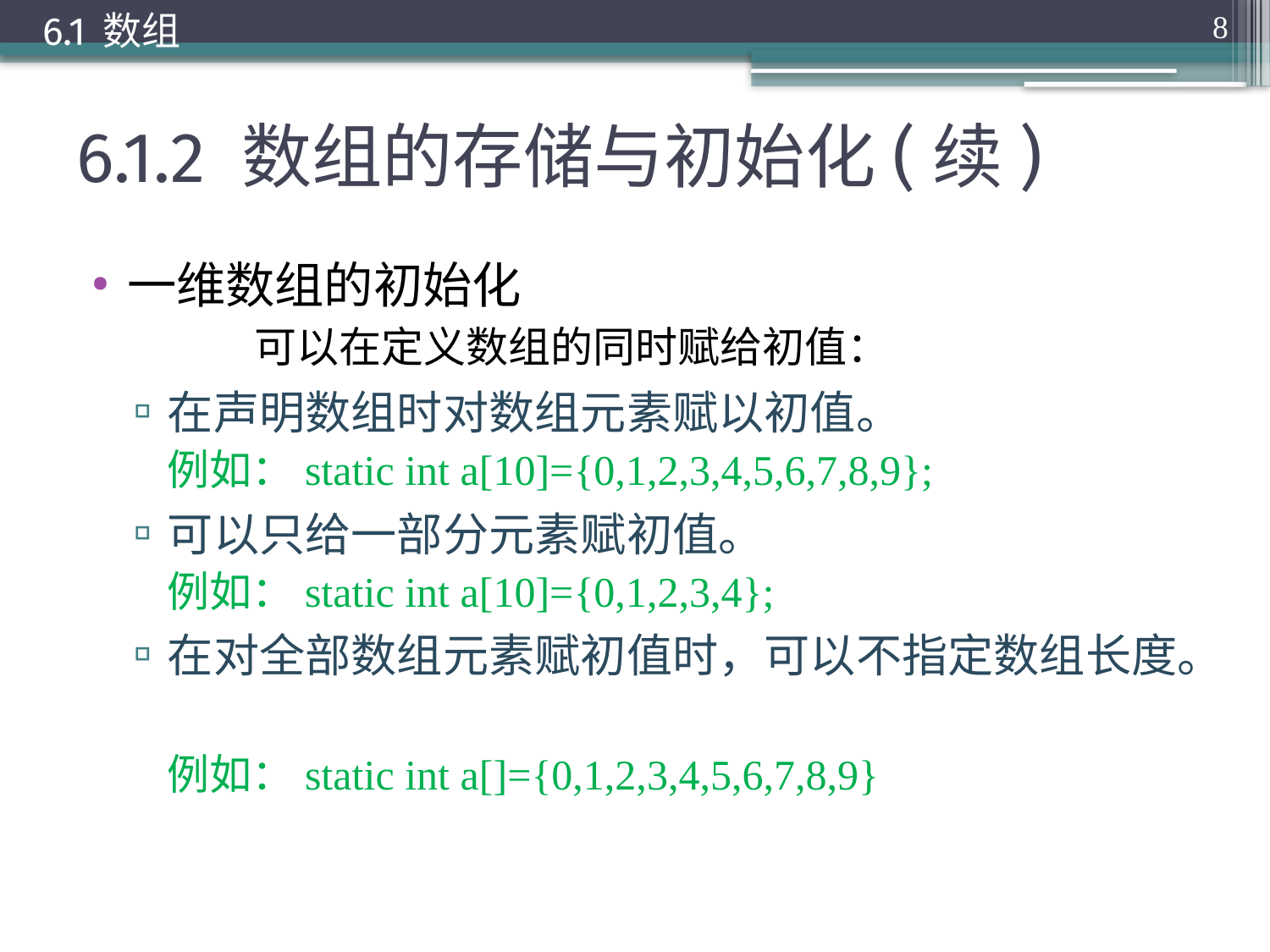

6.1 数组
8
# 6.1.2 数组的存储与初始化(续)
一维数组的初始化
	可以在定义数组的同时赋给初值：
在声明数组时对数组元素赋以初值。
例如：static int a[10]={0,1,2,3,4,5,6,7,8,9};
可以只给一部分元素赋初值。
例如：static int a[10]={0,1,2,3,4};
在对全部数组元素赋初值时，可以不指定数组长度。
例如：static int a[]={0,1,2,3,4,5,6,7,8,9}